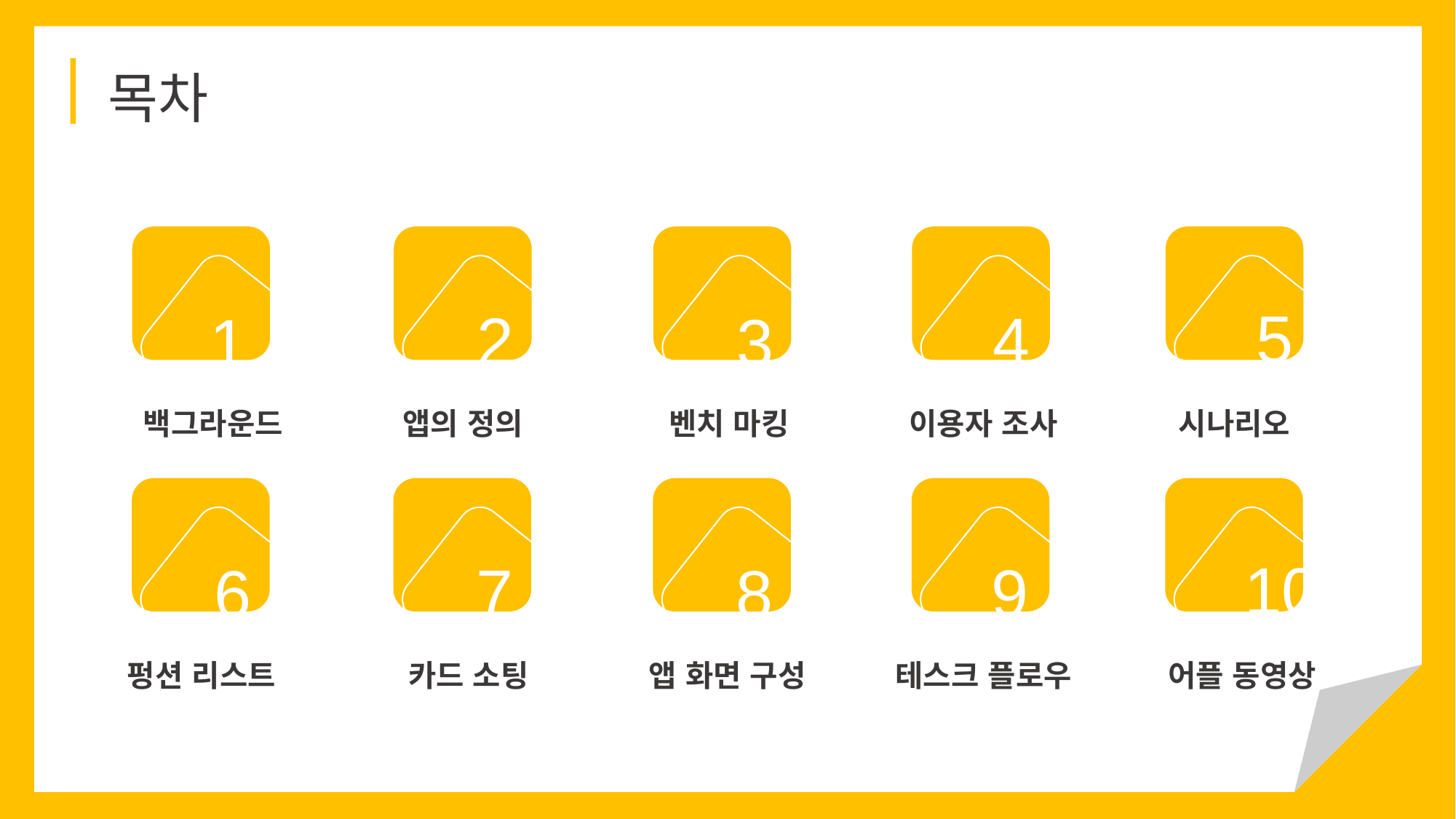

목차

5
4
2
1
3
백그라운드
앱의 정의
벤치 마킹
이용자 조사
시나리오

10
9
7
6
8
펑션 리스트
카드 소팅
앱 화면 구성
테스크 플로우
어플 동영상